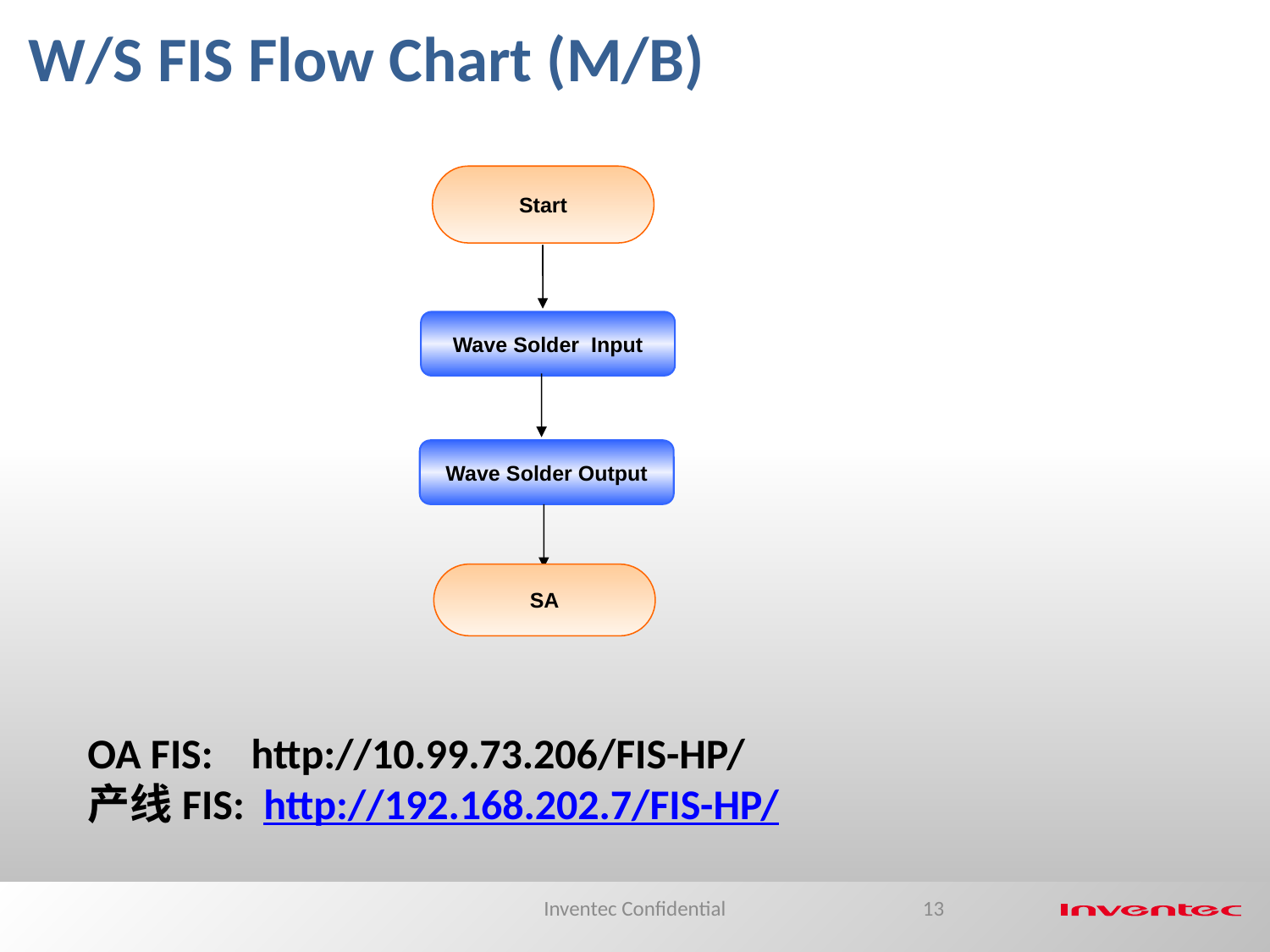

# W/S FIS Flow Chart (M/B)
Start

Wave Solder  Input

Wave Solder Output

SA
OA FIS:    http://10.99.73.206/FIS-HP/
产线FIS:  http://192.168.202.7/FIS-HP/
Inventec Confidential
13